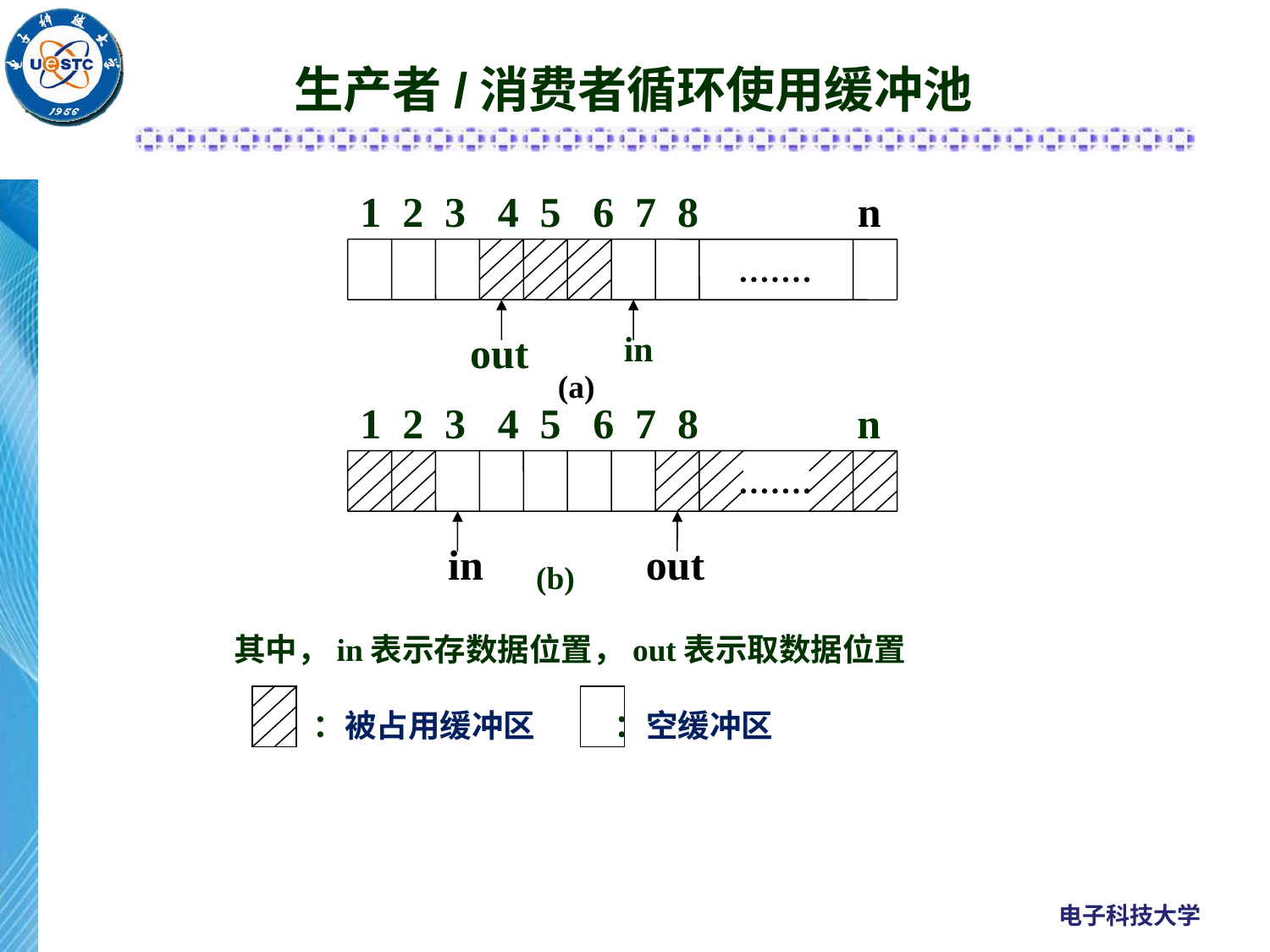

生产者/消费者循环使用缓冲池
1  2  3   4  5   6  7  8               n

out

in
(a)
1  2  3   4  5   6  7  8               n

(b)

in

out
  其中，in表示存数据位置，out表示取数据位置

             ：被占用缓冲区           ：空缓冲区